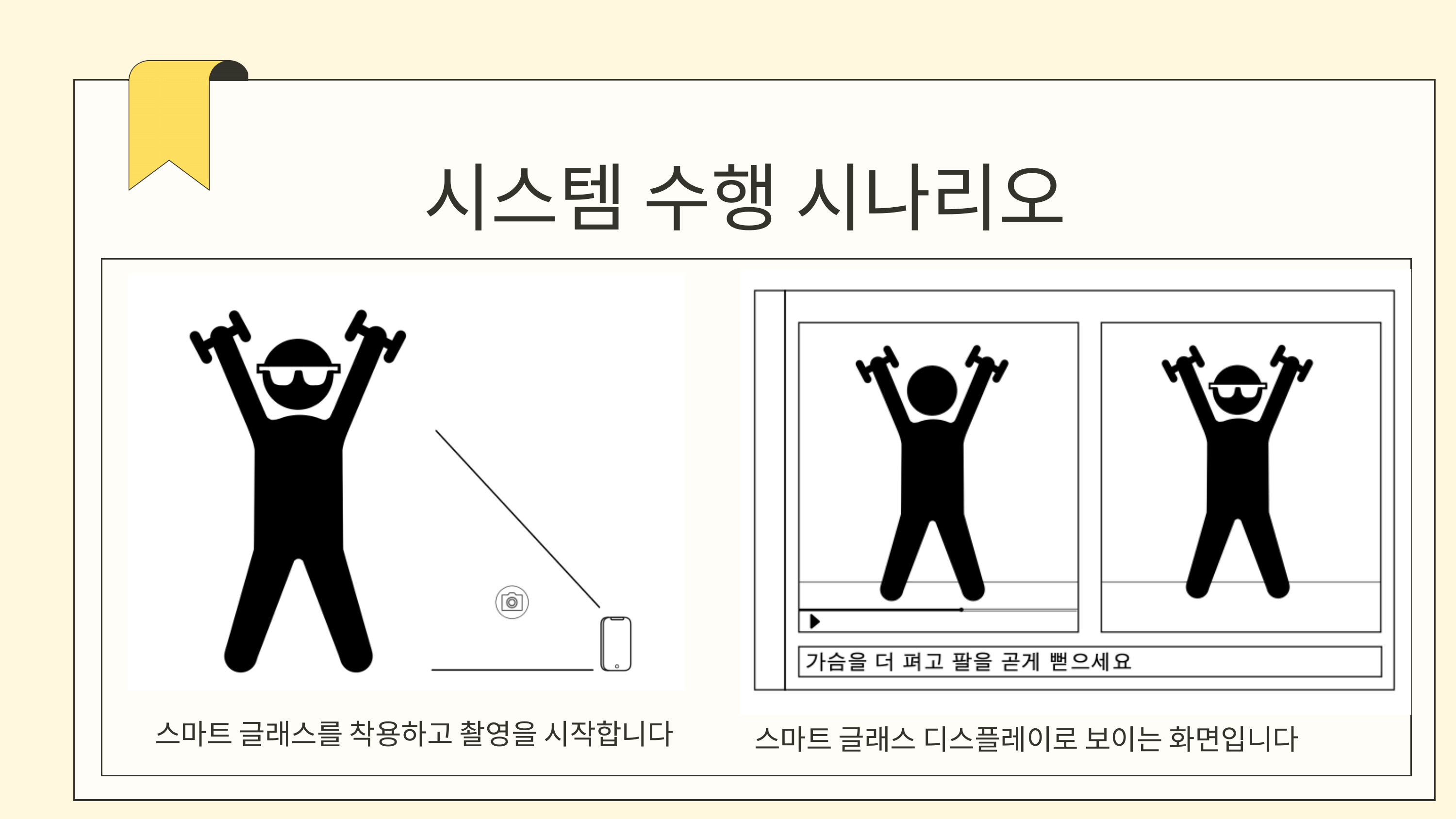

시스템 수행 시나리오

스마트 글래스를 착용하고 촬영을 시작합니다
스마트 글래스 디스플레이로 보이는 화면입니다